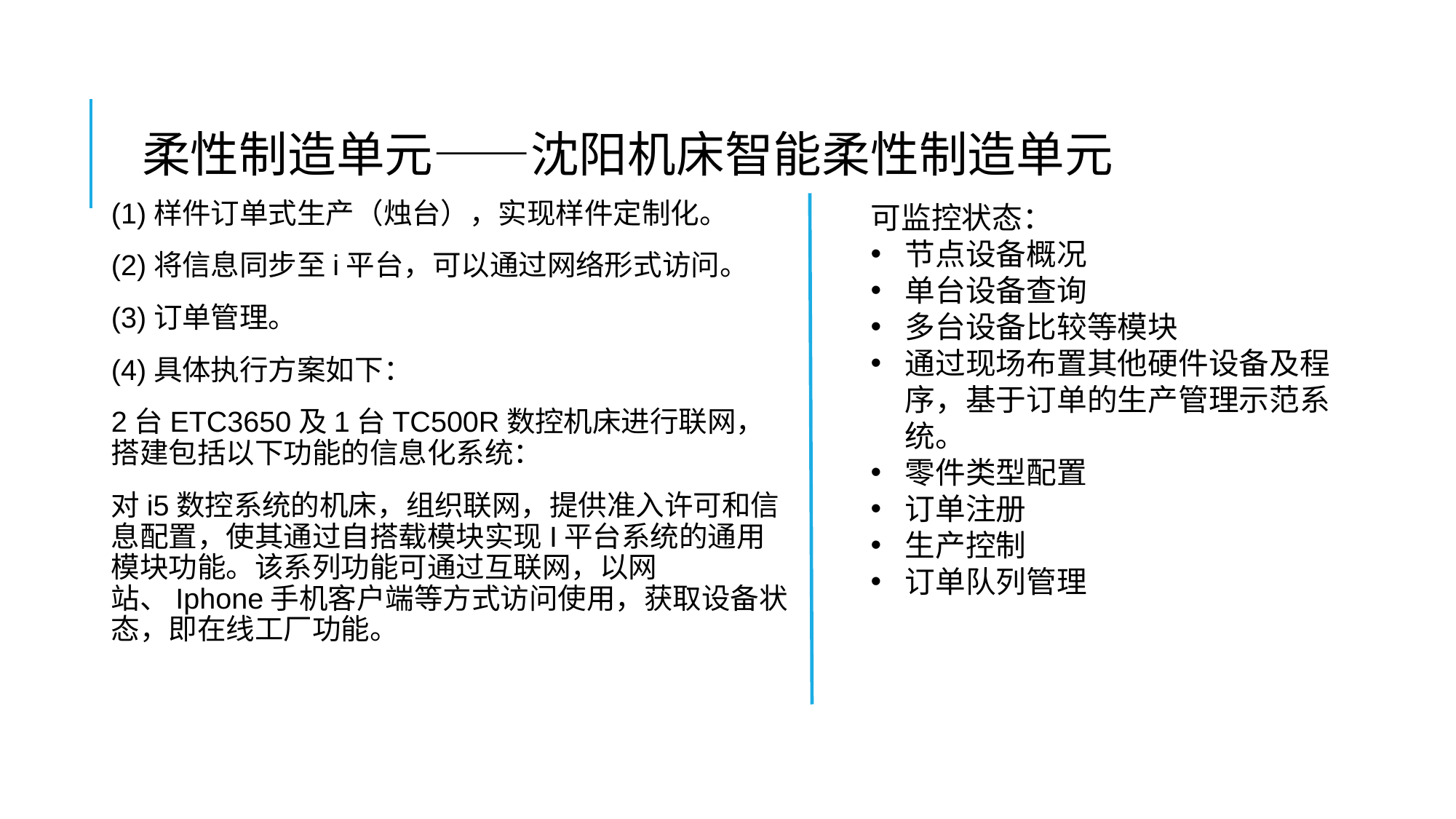

柔性制造单元——沈阳机床智能柔性制造单元
可监控状态：
节点设备概况
单台设备查询
多台设备比较等模块
通过现场布置其他硬件设备及程序，基于订单的生产管理示范系统。
零件类型配置
订单注册
生产控制
订单队列管理

(1)样件订单式生产（烛台），实现样件定制化。
(2)将信息同步至i平台，可以通过网络形式访问。
(3)订单管理。
(4)具体执行方案如下：
2台ETC3650及1台TC500R数控机床进行联网，搭建包括以下功能的信息化系统：
对i5数控系统的机床，组织联网，提供准入许可和信息配置，使其通过自搭载模块实现I平台系统的通用模块功能。该系列功能可通过互联网，以网站、Iphone手机客户端等方式访问使用，获取设备状态，即在线工厂功能。